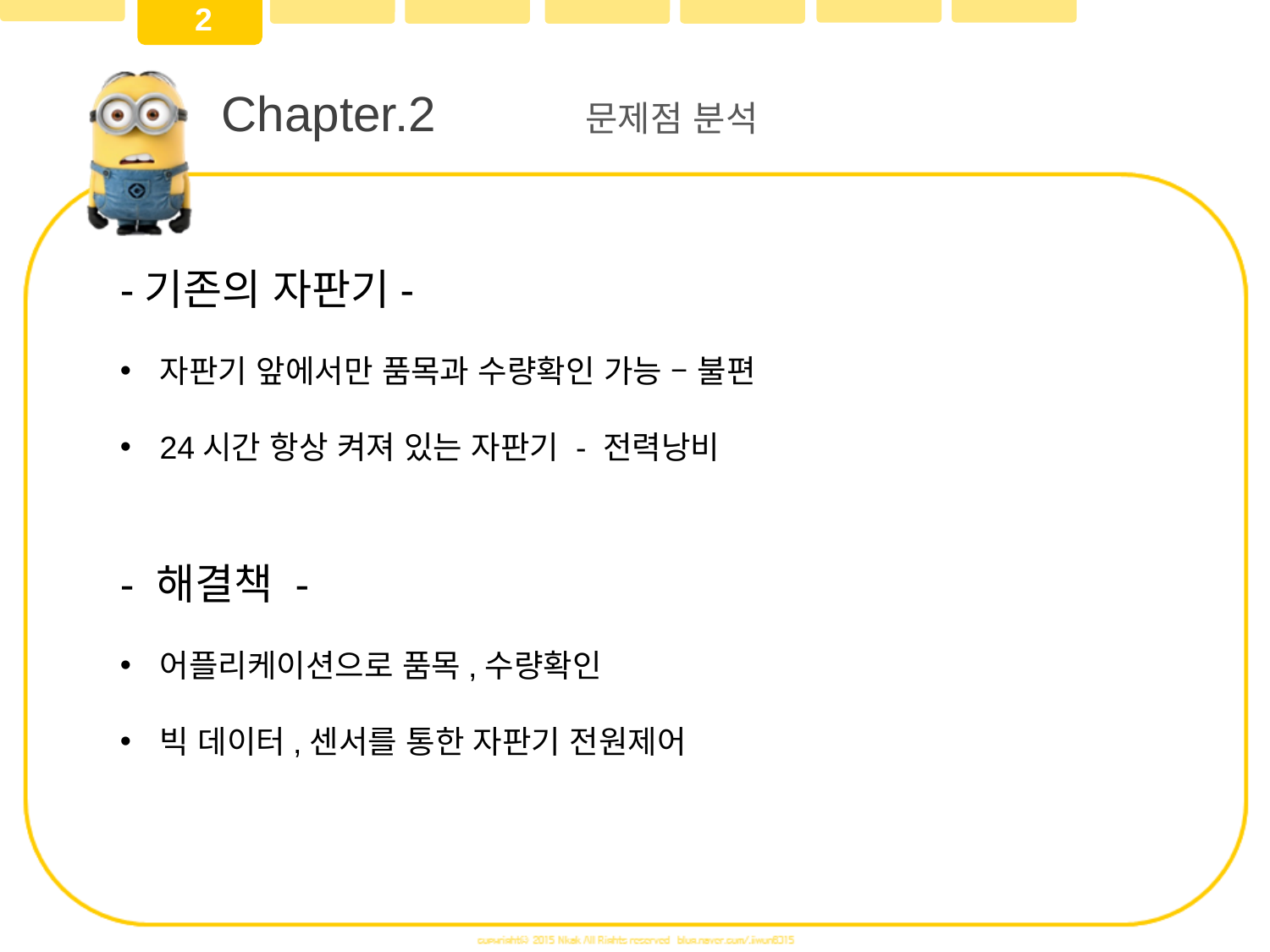

2

Chapter.2
문제점 분석
-기존의 자판기-

자판기 앞에서만 품목과 수량확인 가능 – 불편

24시간 항상 켜져 있는 자판기 - 전력낭비

- 해결책 -

어플리케이션으로 품목,수량확인

빅 데이터,센서를 통한 자판기 전원제어